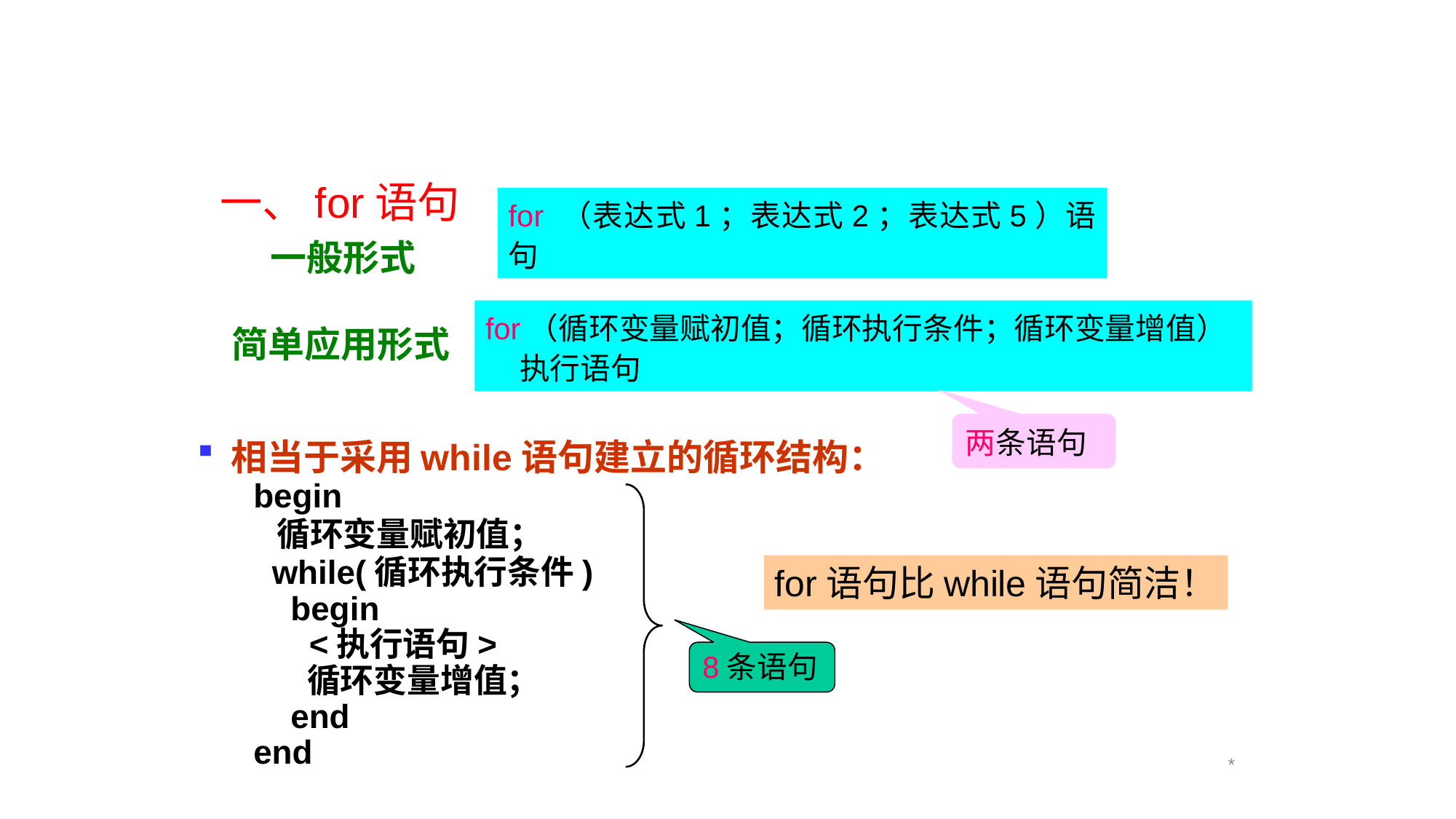

一、for语句
一般形式
for （表达式1；表达式2；表达式5）语句
for（循环变量赋初值；循环执行条件；循环变量增值）
    执行语句
简单应用形式
两条语句
相当于采用while语句建立的循环结构：
begin
  循环变量赋初值；
  while(循环执行条件)
    begin
      <执行语句>
      循环变量增值；
    end
end

8条语句
for语句比while语句简洁！
*